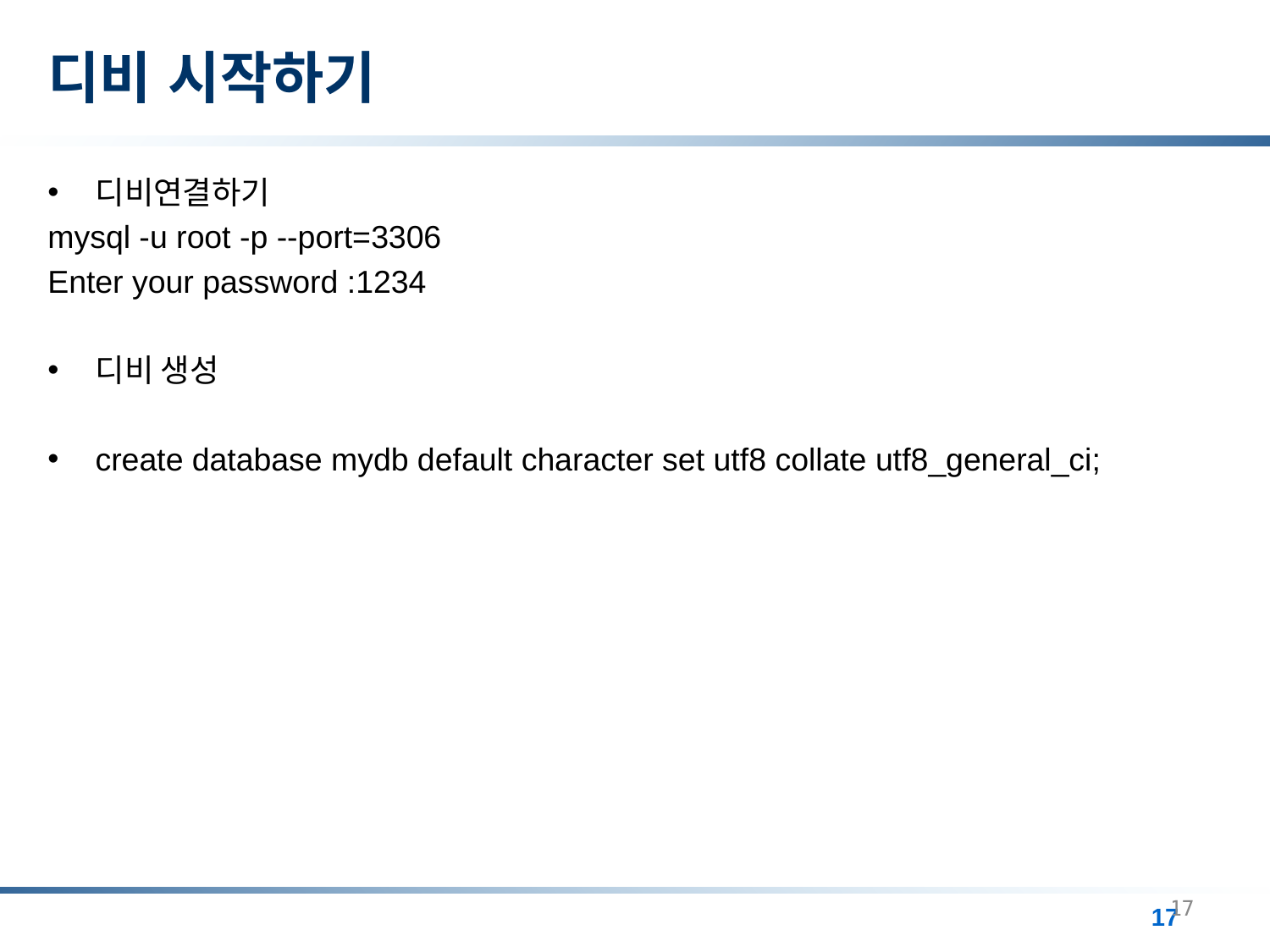

# 디비 시작하기
디비연결하기
mysql -u root -p --port=3306
Enter your password :1234

디비 생성

create database mydb default character set utf8 collate utf8_general_ci;

17